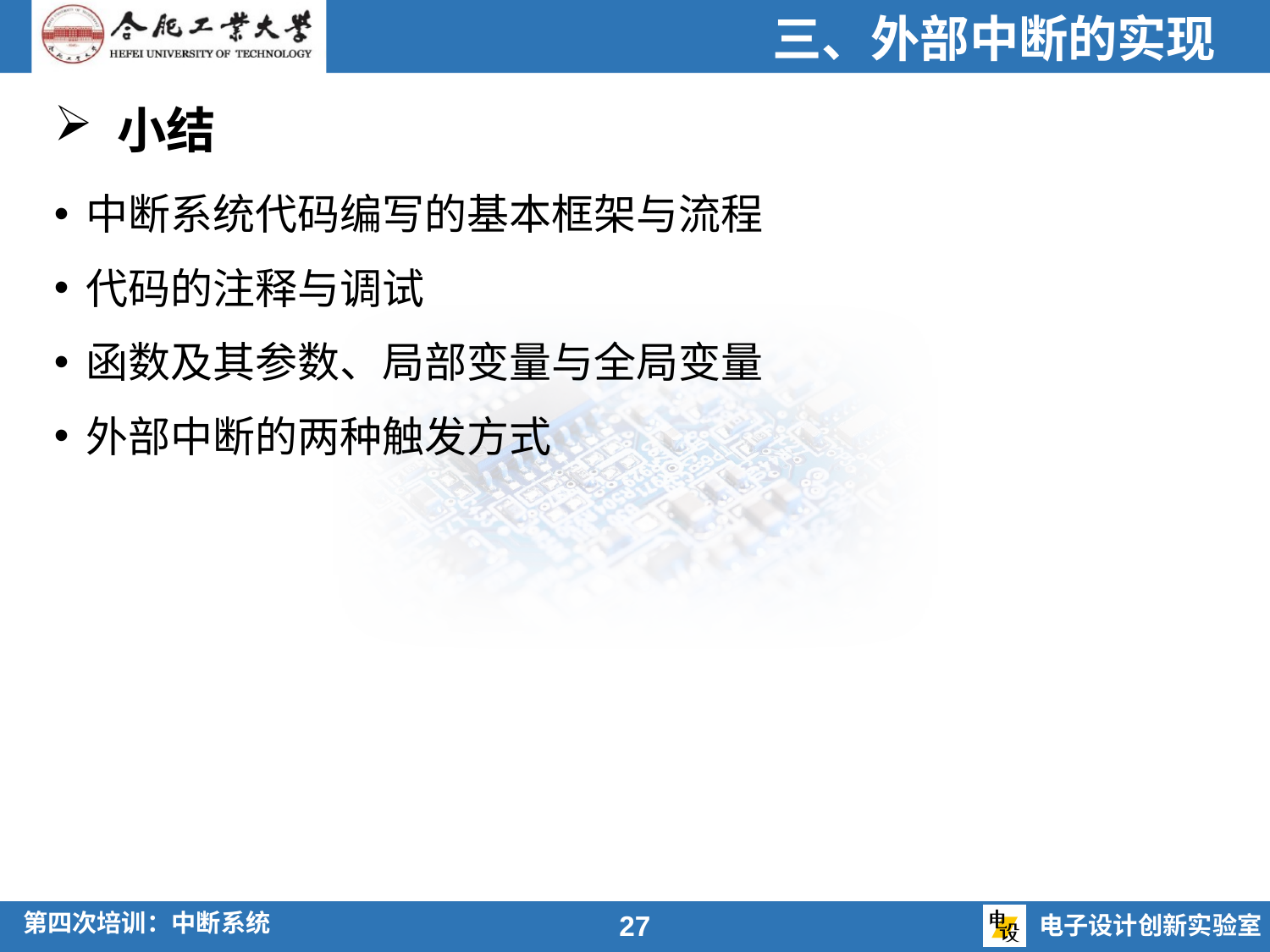

三、外部中断的实现
小结
中断系统代码编写的基本框架与流程
代码的注释与调试
函数及其参数、局部变量与全局变量
外部中断的两种触发方式
27